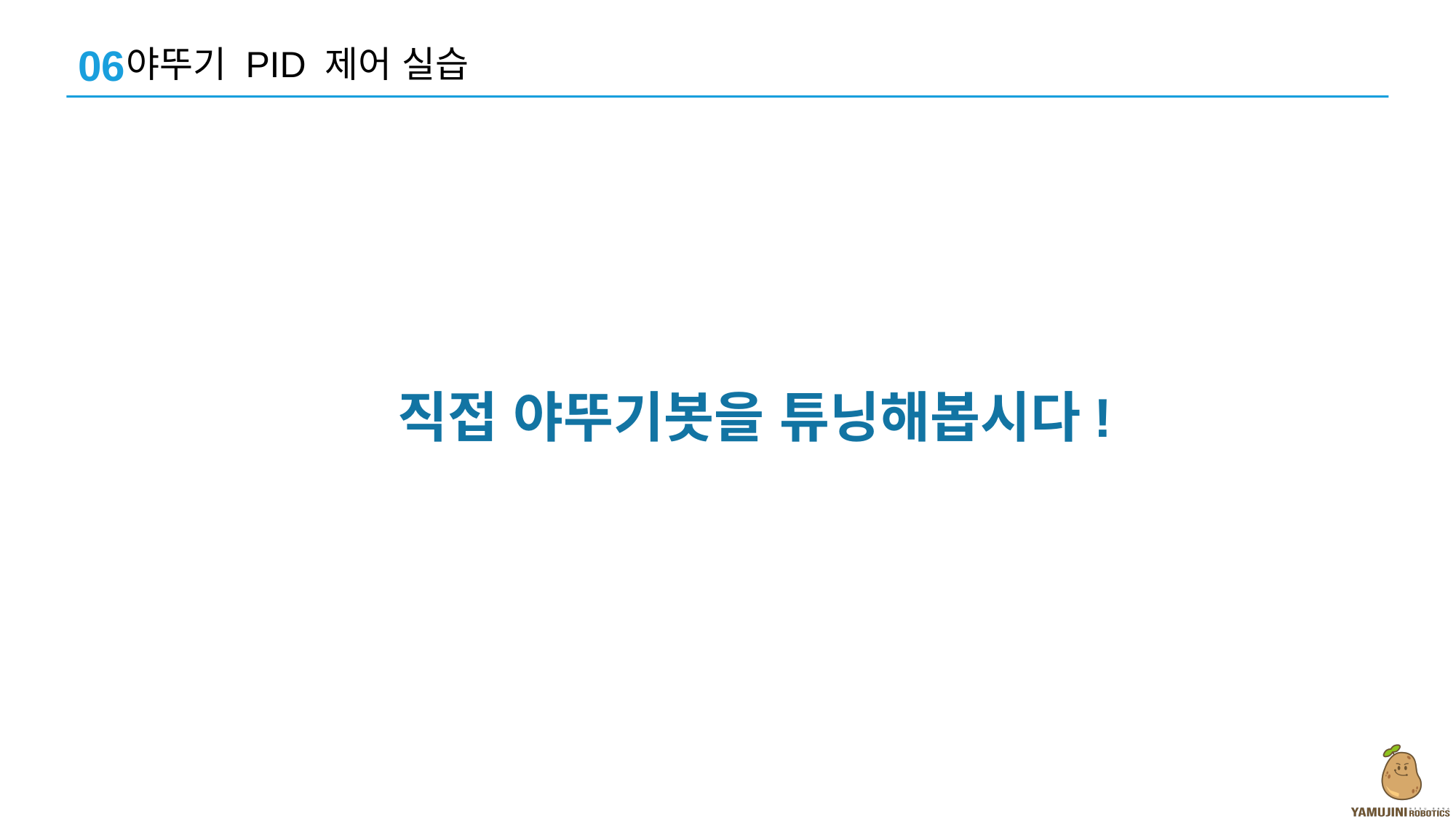

06
야뚜기 PID 제어 실습

직접 야뚜기봇을 튜닝해봅시다!